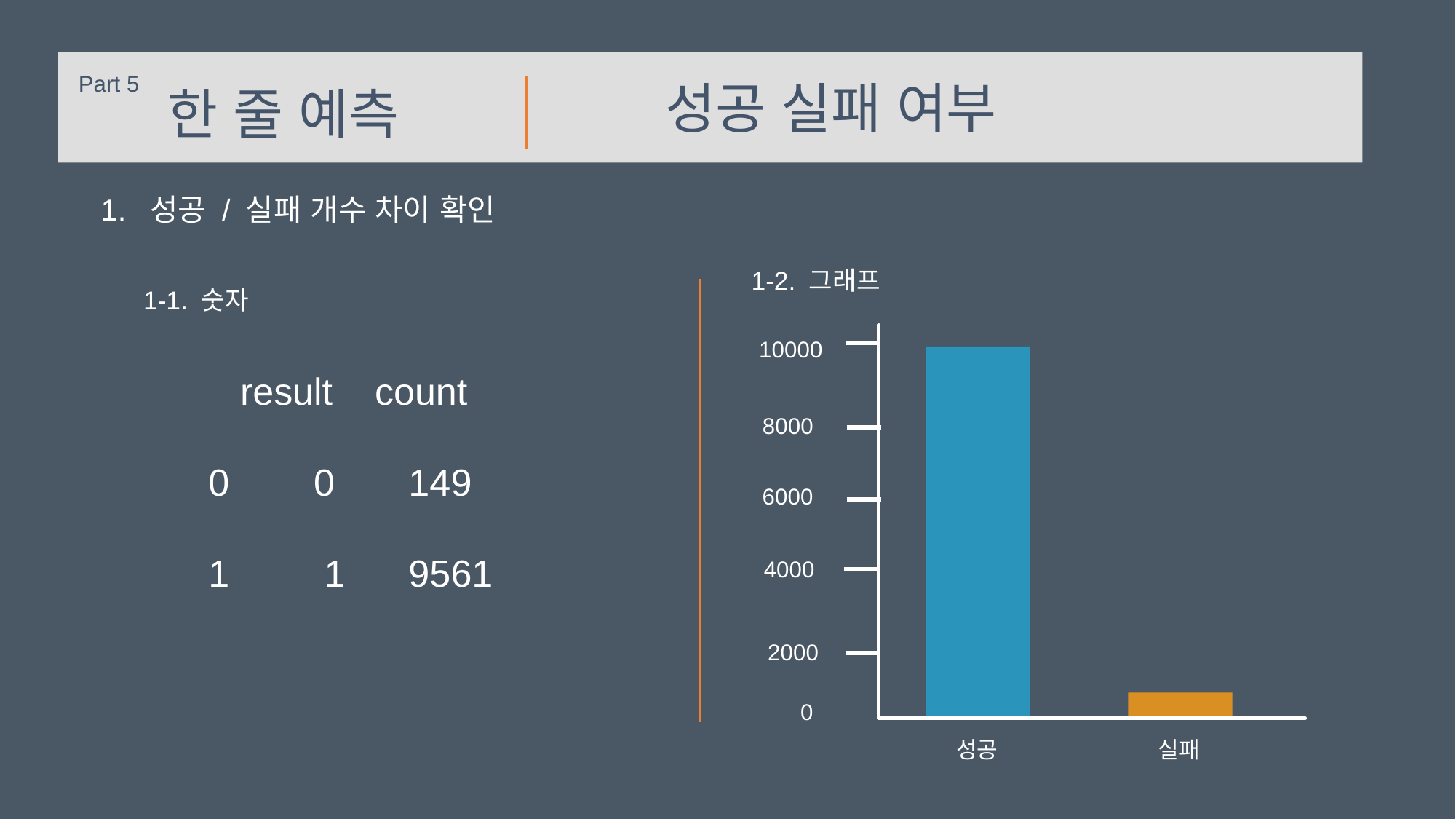

Part 5
  성공 실패 여부
  한 줄 예측
1.  성공 / 실패 개수 차이 확인
1-2. 그래프
1-1. 숫자
10000

8000
6000
4000
2000
0

성공
실패
   result    count

0        0       149

1         1      9561